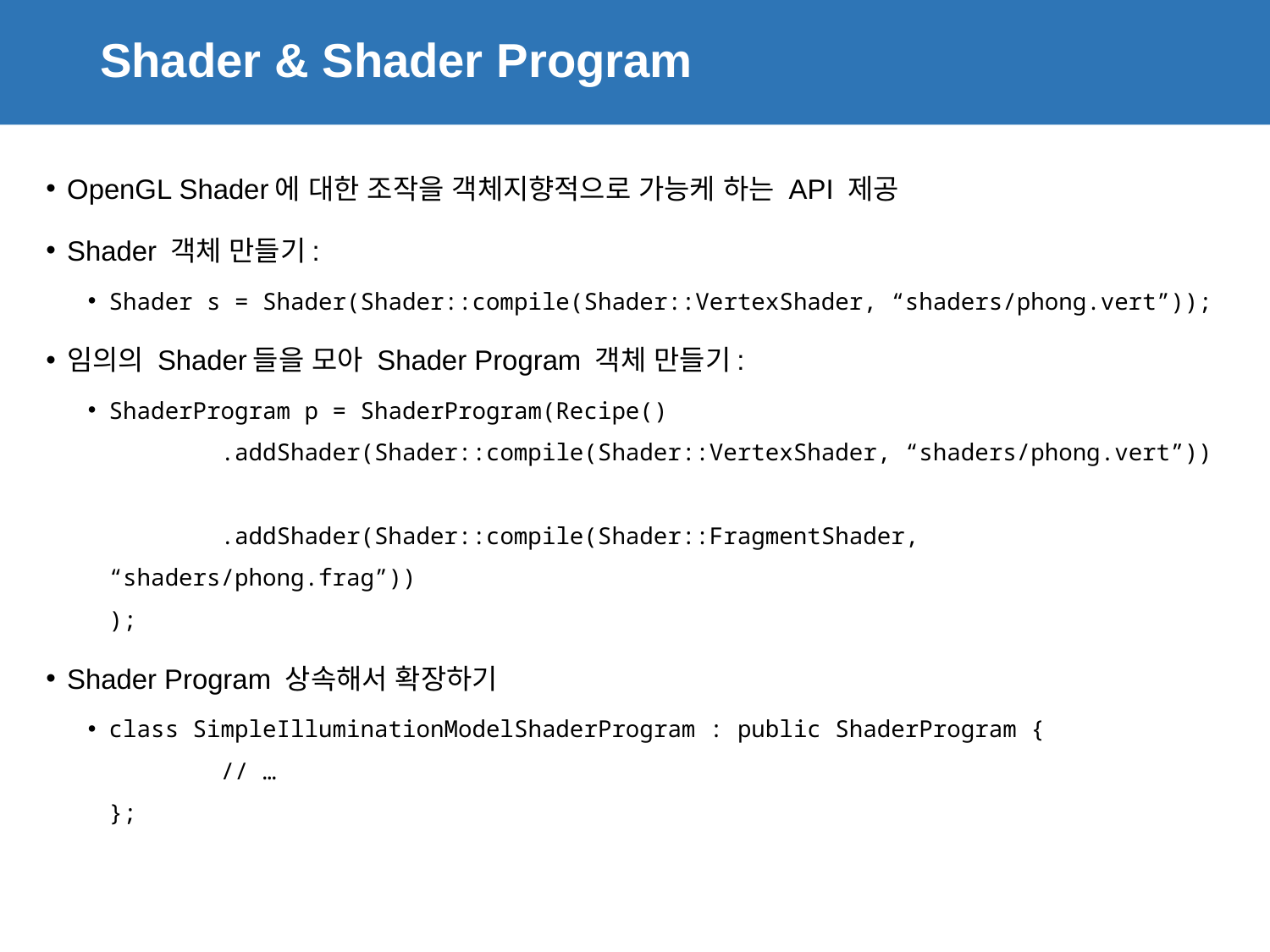

# Shader & Shader Program
OpenGL Shader에 대한 조작을 객체지향적으로 가능케 하는 API 제공
Shader 객체 만들기:
Shader s = Shader(Shader::compile(Shader::VertexShader, “shaders/phong.vert”));
임의의 Shader들을 모아 Shader Program 객체 만들기:
ShaderProgram p = ShaderProgram(Recipe()
	.addShader(Shader::compile(Shader::VertexShader, “shaders/phong.vert”))
	.addShader(Shader::compile(Shader::FragmentShader, “shaders/phong.frag”))
);
Shader Program 상속해서 확장하기
class SimpleIlluminationModelShaderProgram : public ShaderProgram {
	// …
};